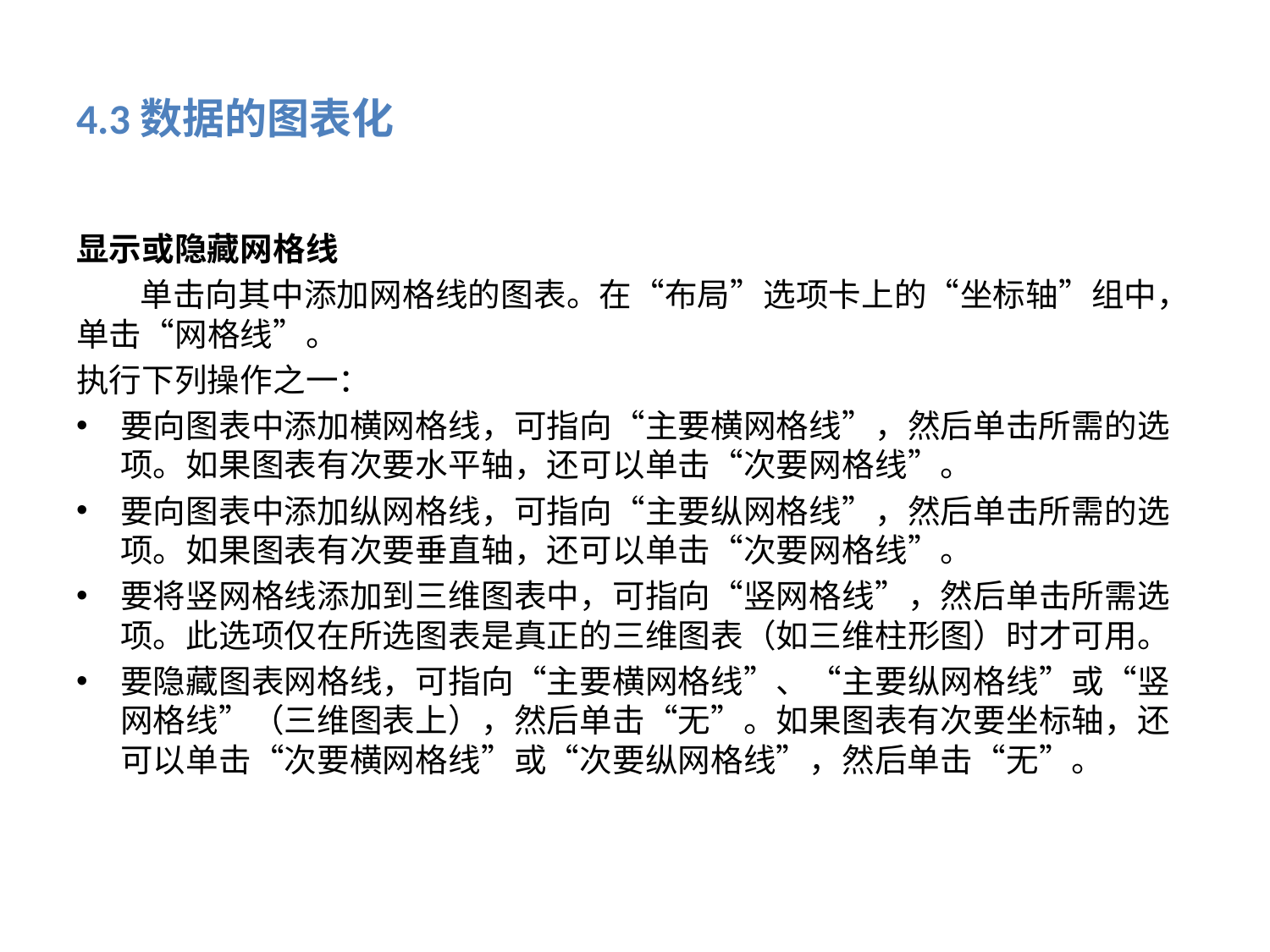

# 4.3数据的图表化
显示或隐藏网格线
        单击向其中添加网格线的图表。在“布局”选项卡上的“坐标轴”组中，单击“网格线”。
执行下列操作之一：
要向图表中添加横网格线，可指向“主要横网格线”，然后单击所需的选项。如果图表有次要水平轴，还可以单击“次要网格线”。
要向图表中添加纵网格线，可指向“主要纵网格线”，然后单击所需的选项。如果图表有次要垂直轴，还可以单击“次要网格线”。
要将竖网格线添加到三维图表中，可指向“竖网格线”，然后单击所需选项。此选项仅在所选图表是真正的三维图表（如三维柱形图）时才可用。
要隐藏图表网格线，可指向“主要横网格线”、“主要纵网格线”或“竖网格线”（三维图表上），然后单击“无”。如果图表有次要坐标轴，还可以单击“次要横网格线”或“次要纵网格线”，然后单击“无”。